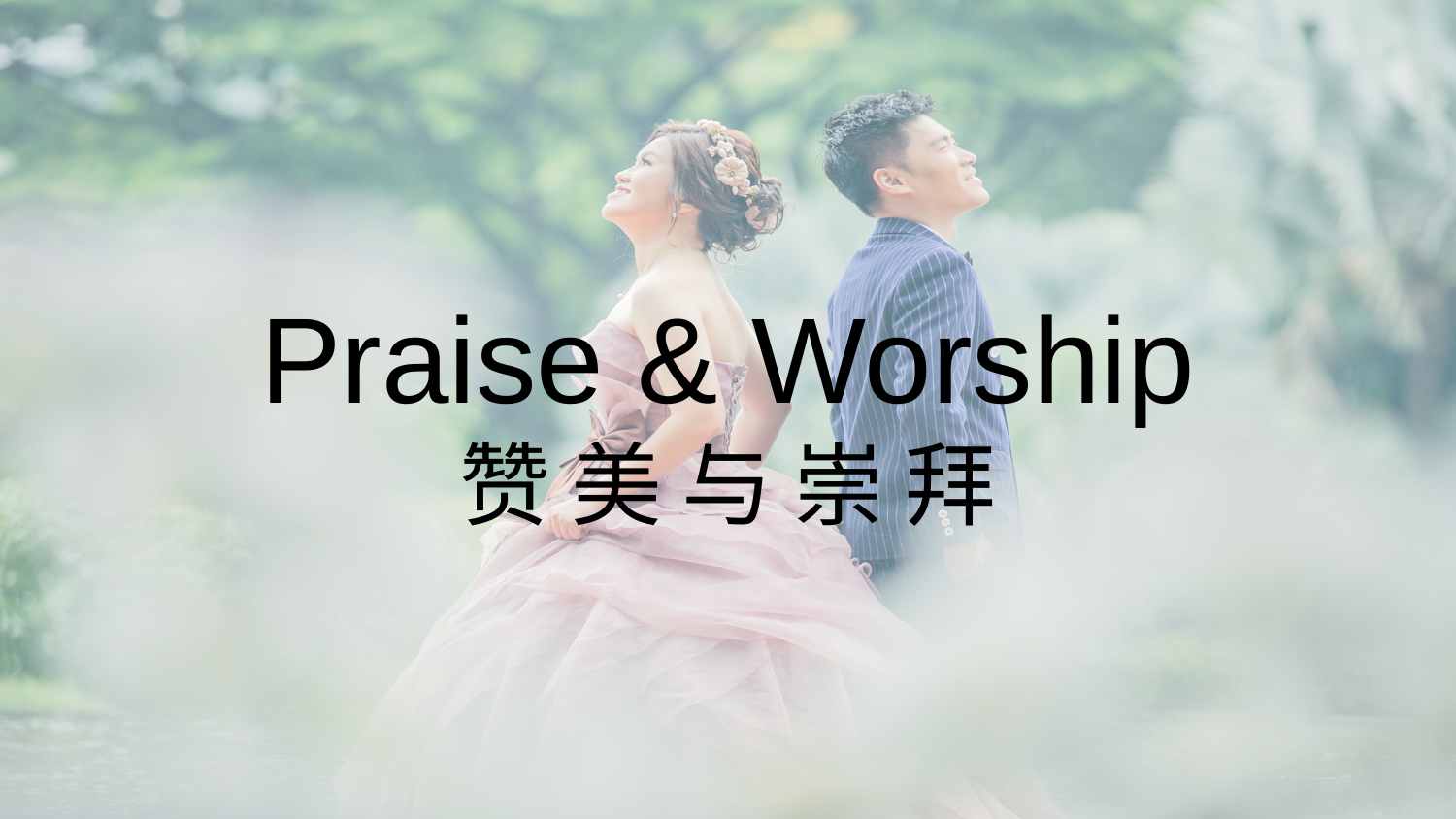

# Praise & Worship 赞 美 与 崇 拜